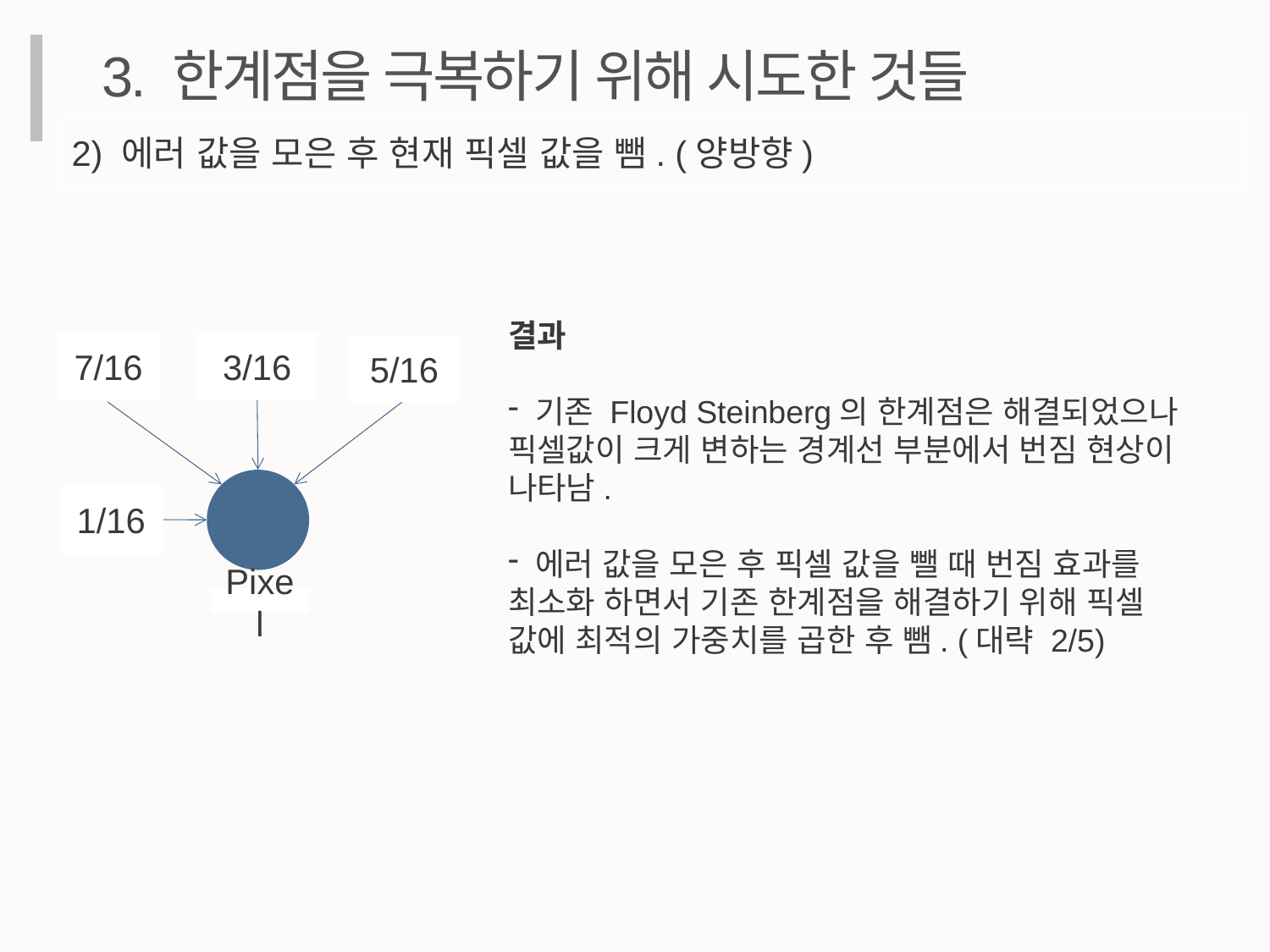

3. 한계점을 극복하기 위해 시도한 것들
2) 에러 값을 모은 후 현재 픽셀 값을 뺌. (양방향)
결과

 기존 Floyd Steinberg의 한계점은 해결되었으나 픽셀값이 크게 변하는 경계선 부분에서 번짐 현상이 나타남.

 에러 값을 모은 후 픽셀 값을 뺄 때 번짐 효과를 최소화 하면서 기존 한계점을 해결하기 위해 픽셀 값에 최적의 가중치를 곱한 후 뺌. (대략 2/5)
7/16
3/16
5/16

1/16
Pixel